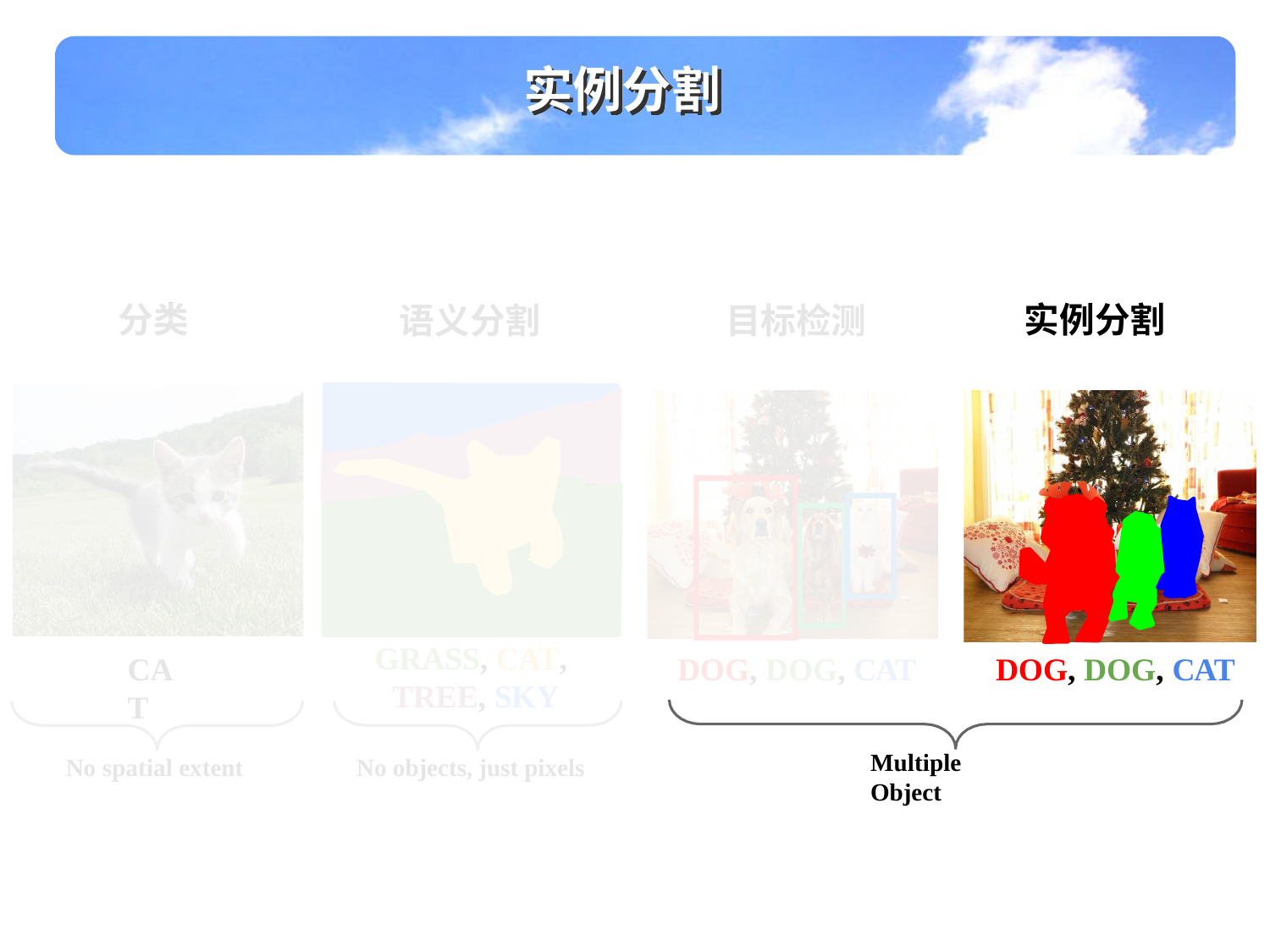

实例分割
分类
实例分割
目标检测
语义分割

GRASS, CAT,  TREE, SKY
CAT
DOG, DOG, CAT
DOG, DOG, CAT

Multiple Object
No spatial extent
No objects, just pixels